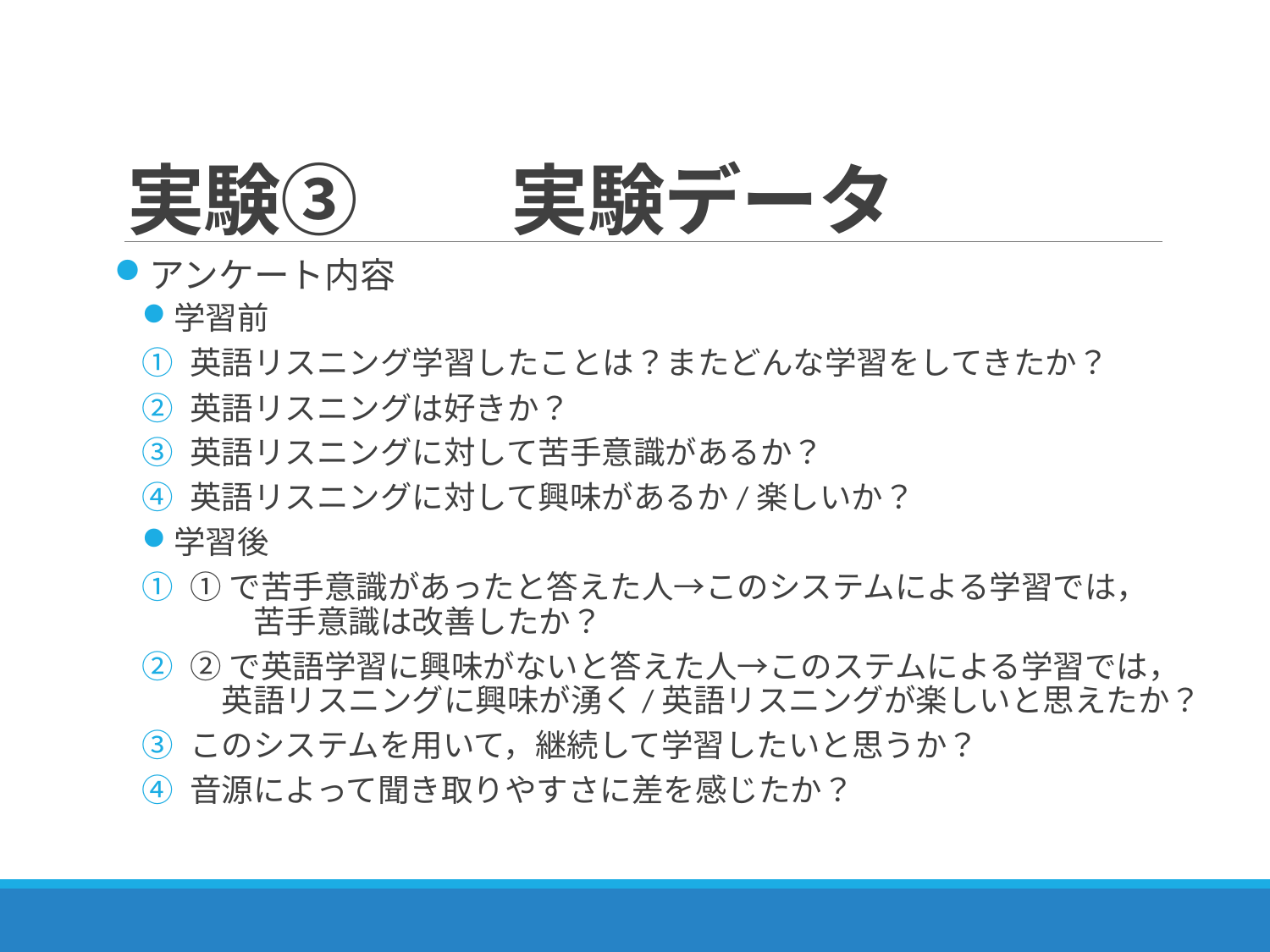

# 実験③　　実験データ
アンケート内容
学習前
英語リスニング学習したことは？またどんな学習をしてきたか？
英語リスニングは好きか？
英語リスニングに対して苦手意識があるか？
英語リスニングに対して興味があるか/楽しいか？
学習後
①で苦手意識があったと答えた人→このシステムによる学習では，　　　苦手意識は改善したか？
②で英語学習に興味がないと答えた人→このステムによる学習では，　英語リスニングに興味が湧く/英語リスニングが楽しいと思えたか？
このシステムを用いて，継続して学習したいと思うか？
音源によって聞き取りやすさに差を感じたか？

26